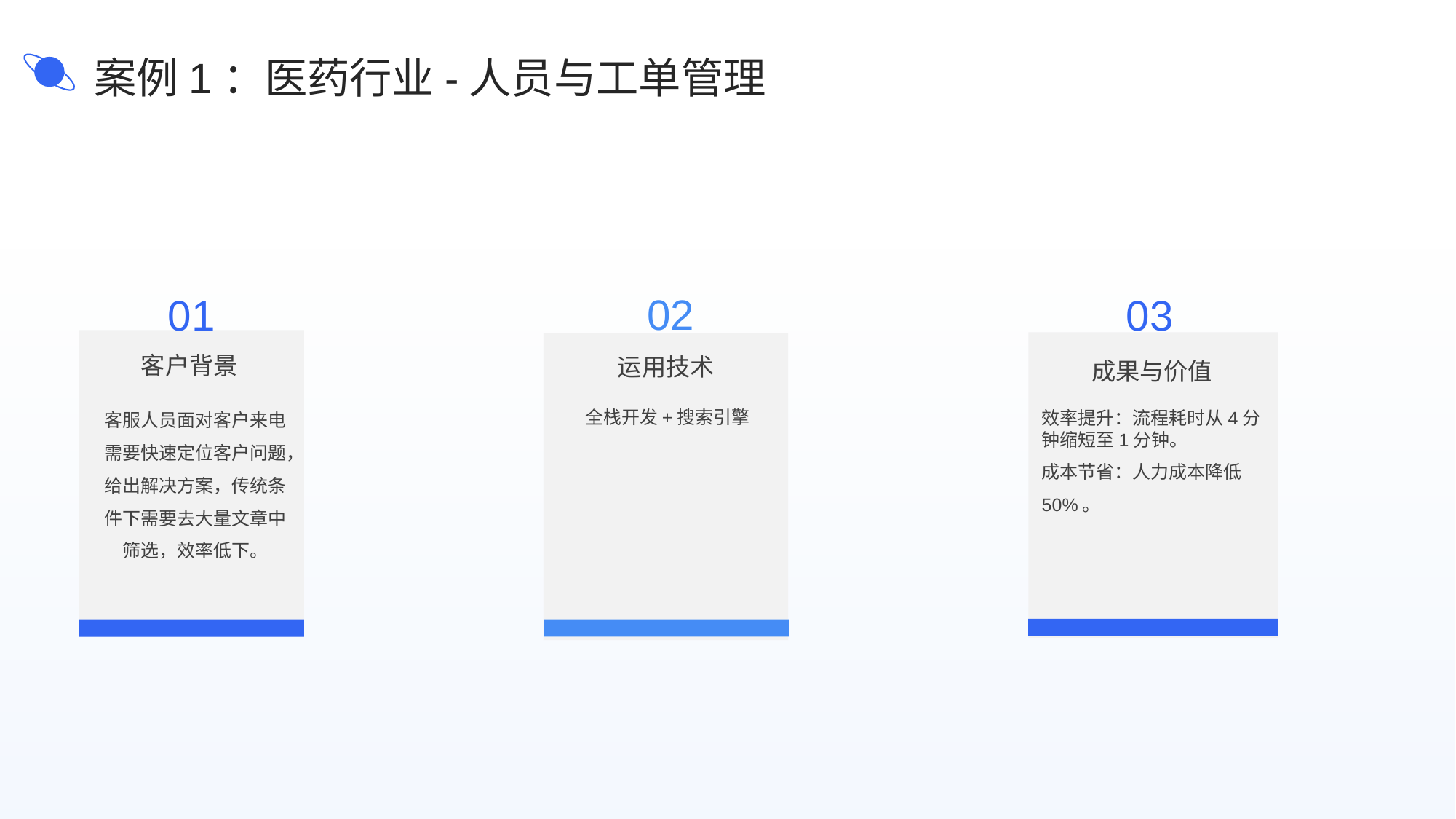

案例1：医药行业-人员与工单管理

02
01
03

客户背景

运用技术
成果与价值
全栈开发+搜索引擎
客服人员面对客户来电需要快速定位客户问题，给出解决方案，传统条件下需要去大量文章中筛选，效率低下。
效率提升：流程耗时从4分钟缩短至1分钟。
成本节省：人力成本降低50%。